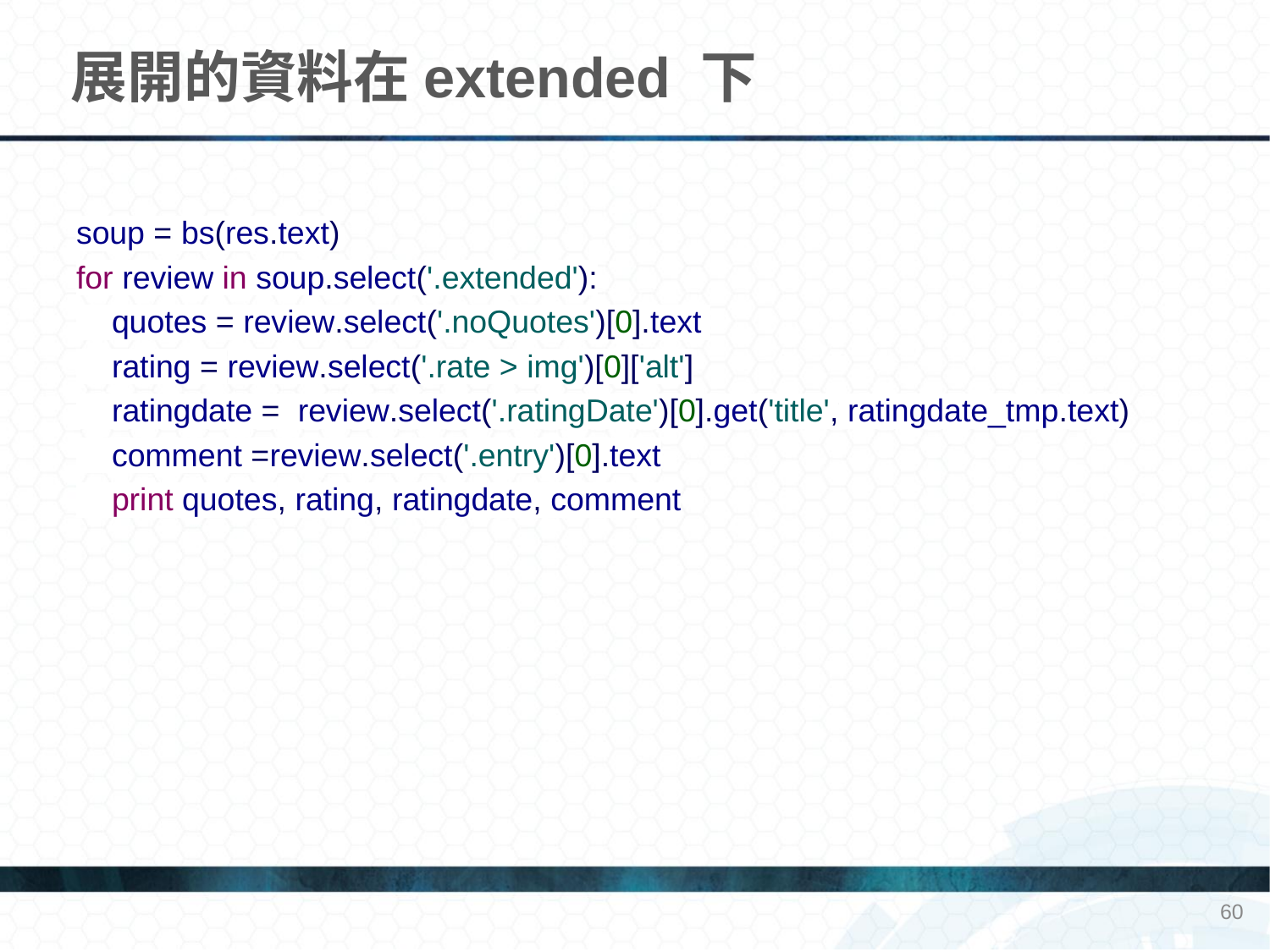

# 展開的資料在extended 下
soup = bs(res.text)
for review in soup.select('.extended'):
    quotes = review.select('.noQuotes')[0].text
    rating = review.select('.rate > img')[0]['alt']
    ratingdate =  review.select('.ratingDate')[0].get('title', ratingdate_tmp.text)
    comment =review.select('.entry')[0].text
    print quotes, rating, ratingdate, comment

60